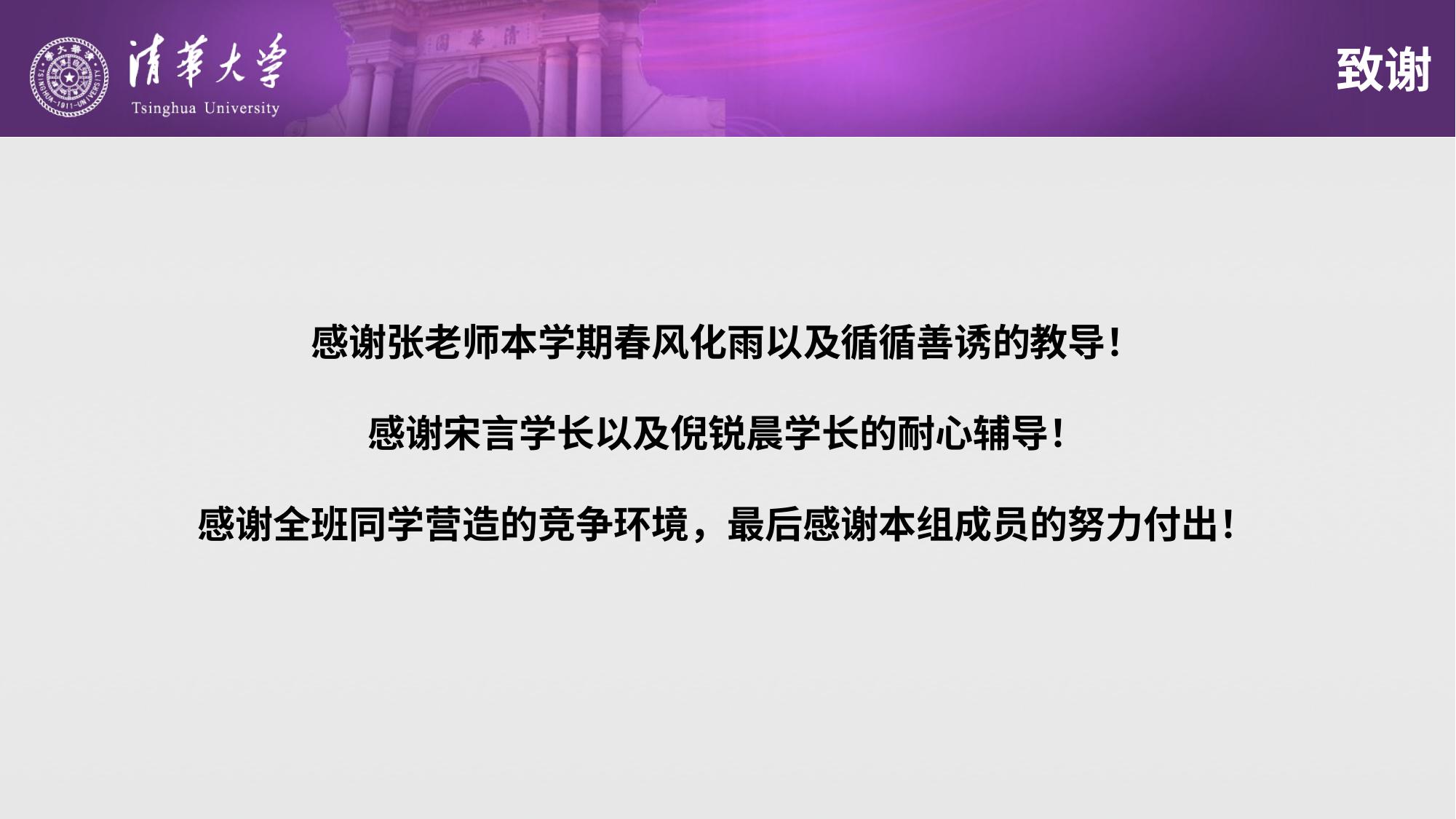

# 致谢
感谢张老师本学期春风化雨以及循循善诱的教导！
感谢宋言学长以及倪锐晨学长的耐心辅导！
感谢全班同学营造的竞争环境，最后感谢本组成员的努力付出！